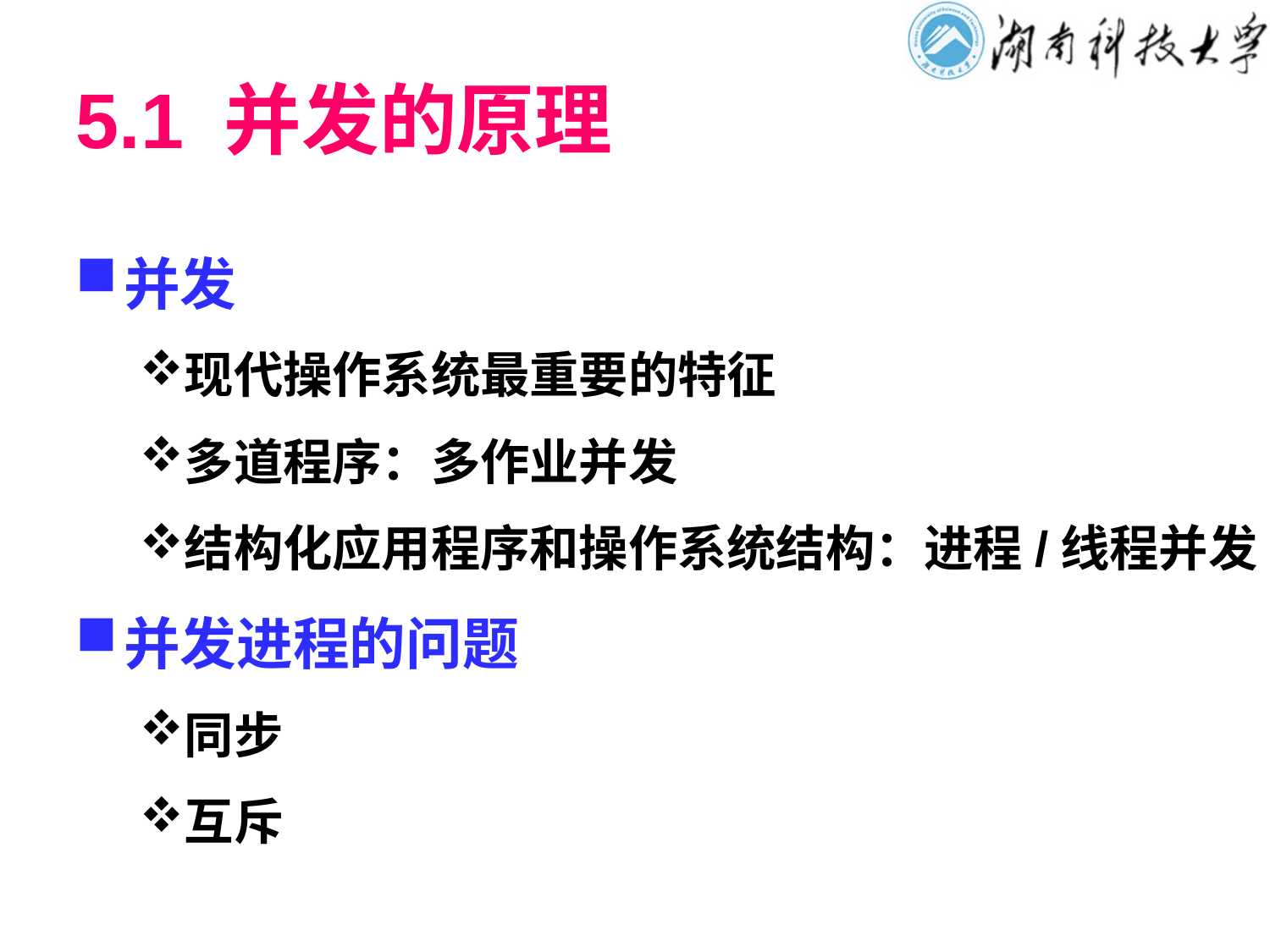

# 5.1 并发的原理
并发
现代操作系统最重要的特征
多道程序：多作业并发
结构化应用程序和操作系统结构：进程/线程并发
并发进程的问题
同步
互斥